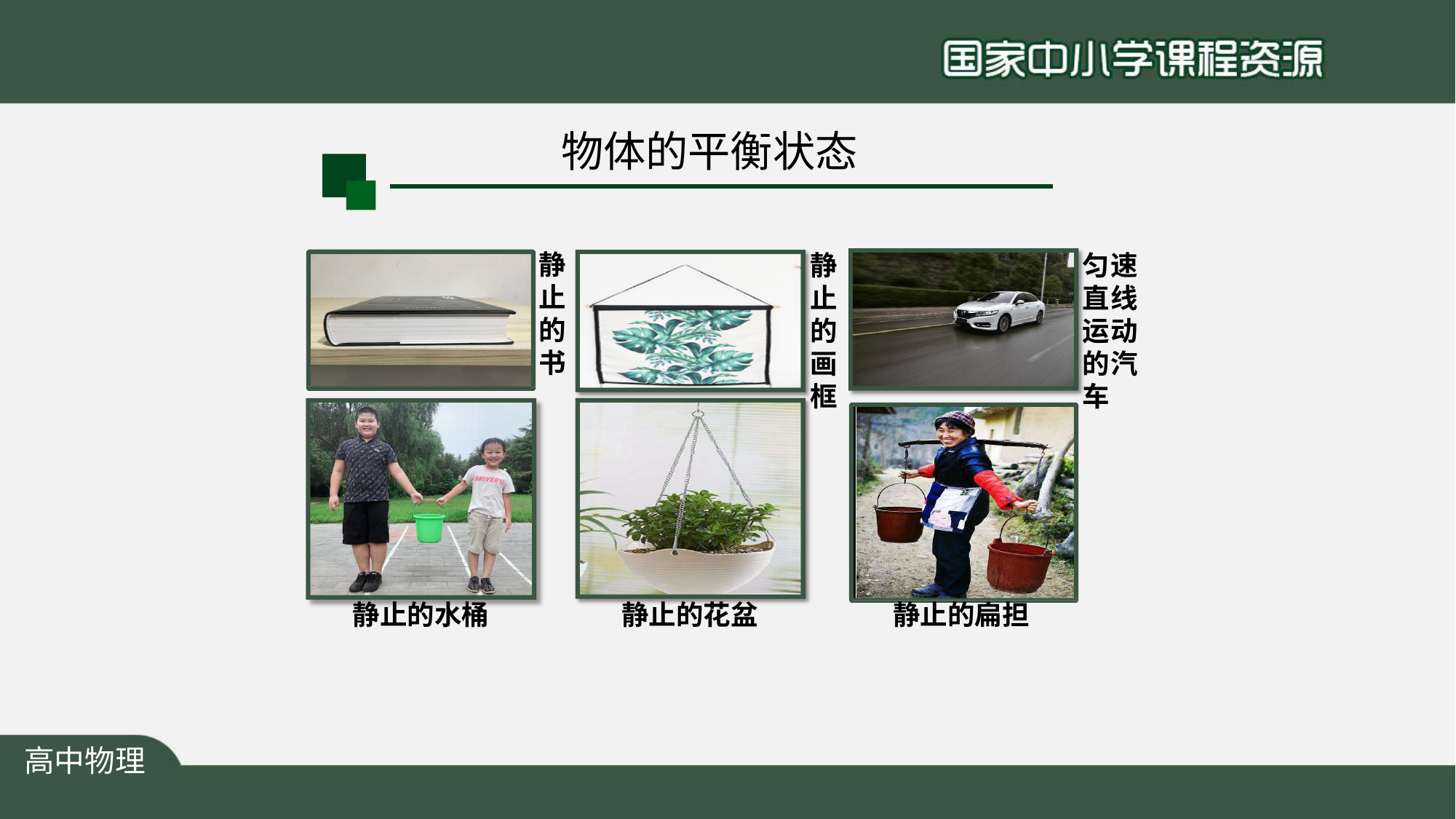

# 物体的平衡状态

静 止 的 书

匀速 直线 运动 的汽 车
静 止 的 画 框

静止的水桶
静止的花盆
静止的扁担
高中物理